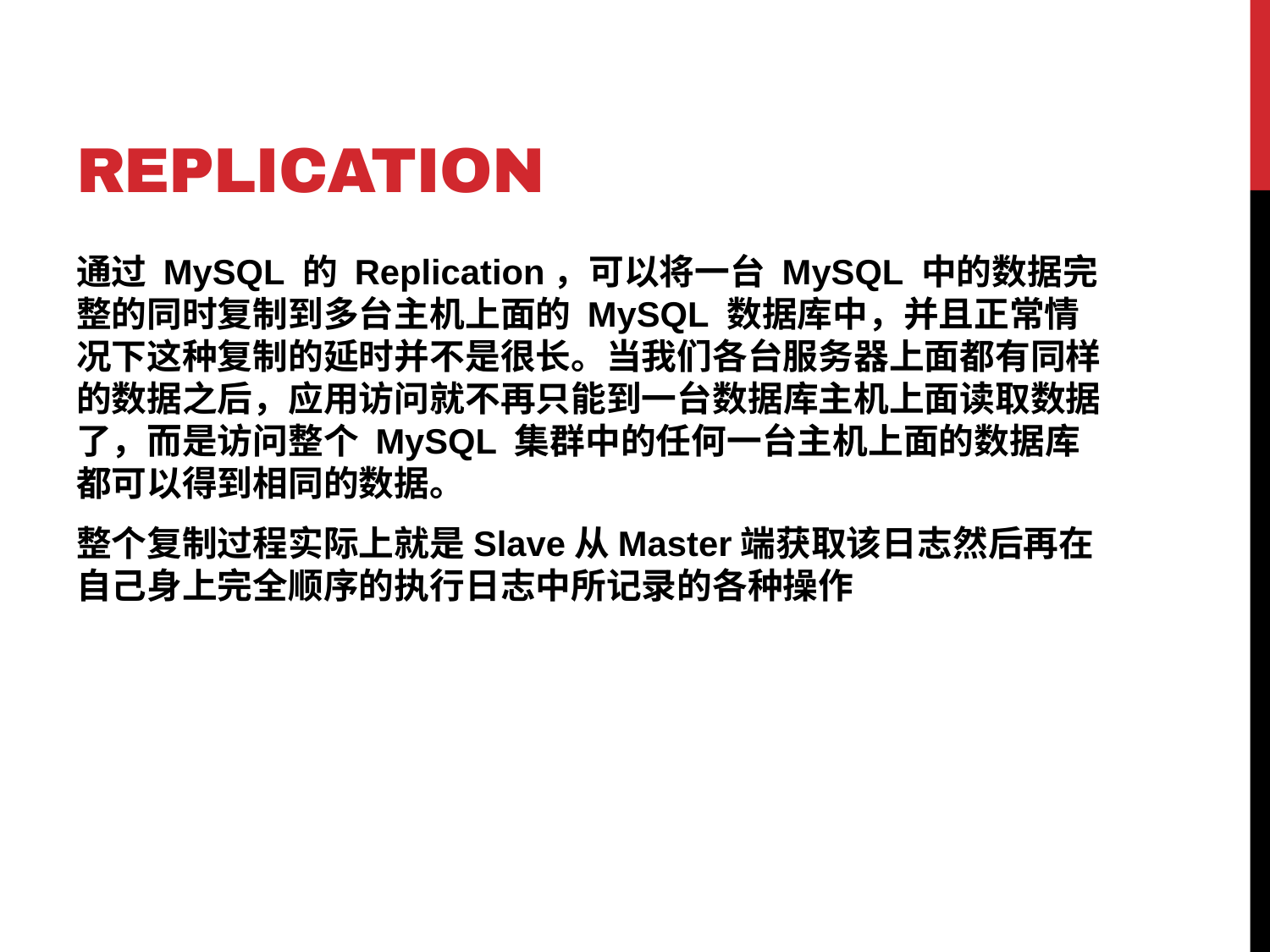

# Replication
通过 MySQL 的 Replication，可以将一台 MySQL 中的数据完整的同时复制到多台主机上面的 MySQL 数据库中，并且正常情况下这种复制的延时并不是很长。当我们各台服务器上面都有同样的数据之后，应用访问就不再只能到一台数据库主机上面读取数据了，而是访问整个 MySQL 集群中的任何一台主机上面的数据库都可以得到相同的数据。
整个复制过程实际上就是Slave从Master端获取该日志然后再在自己身上完全顺序的执行日志中所记录的各种操作